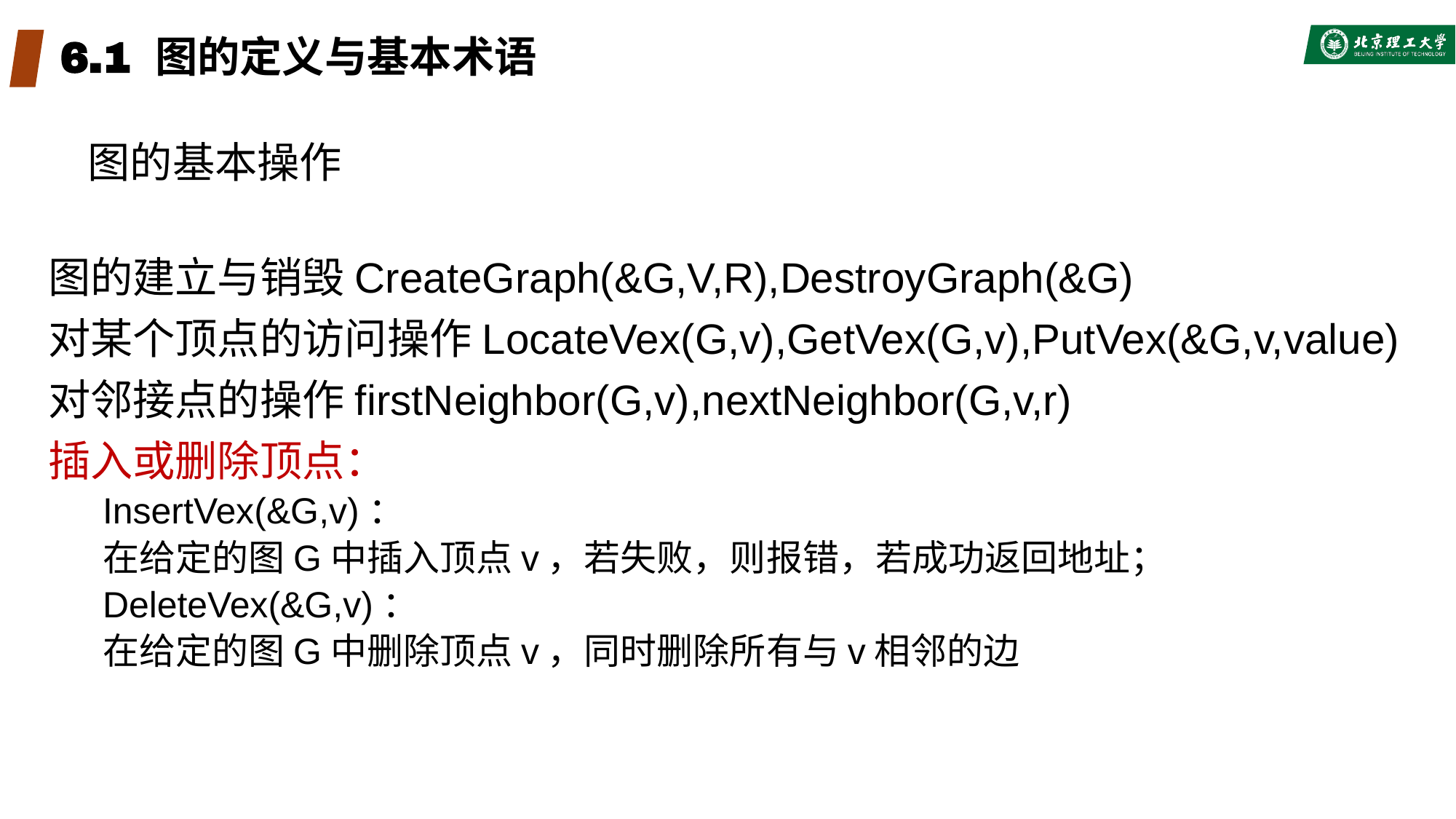

# 6.1 图的定义与基本术语
图的基本操作
图的建立与销毁CreateGraph(&G,V,R),DestroyGraph(&G)
对某个顶点的访问操作LocateVex(G,v),GetVex(G,v),PutVex(&G,v,value)
对邻接点的操作firstNeighbor(G,v),nextNeighbor(G,v,r)
插入或删除顶点：
InsertVex(&G,v)：
在给定的图G中插入顶点v，若失败，则报错，若成功返回地址；
DeleteVex(&G,v)：
在给定的图G中删除顶点v，同时删除所有与v相邻的边